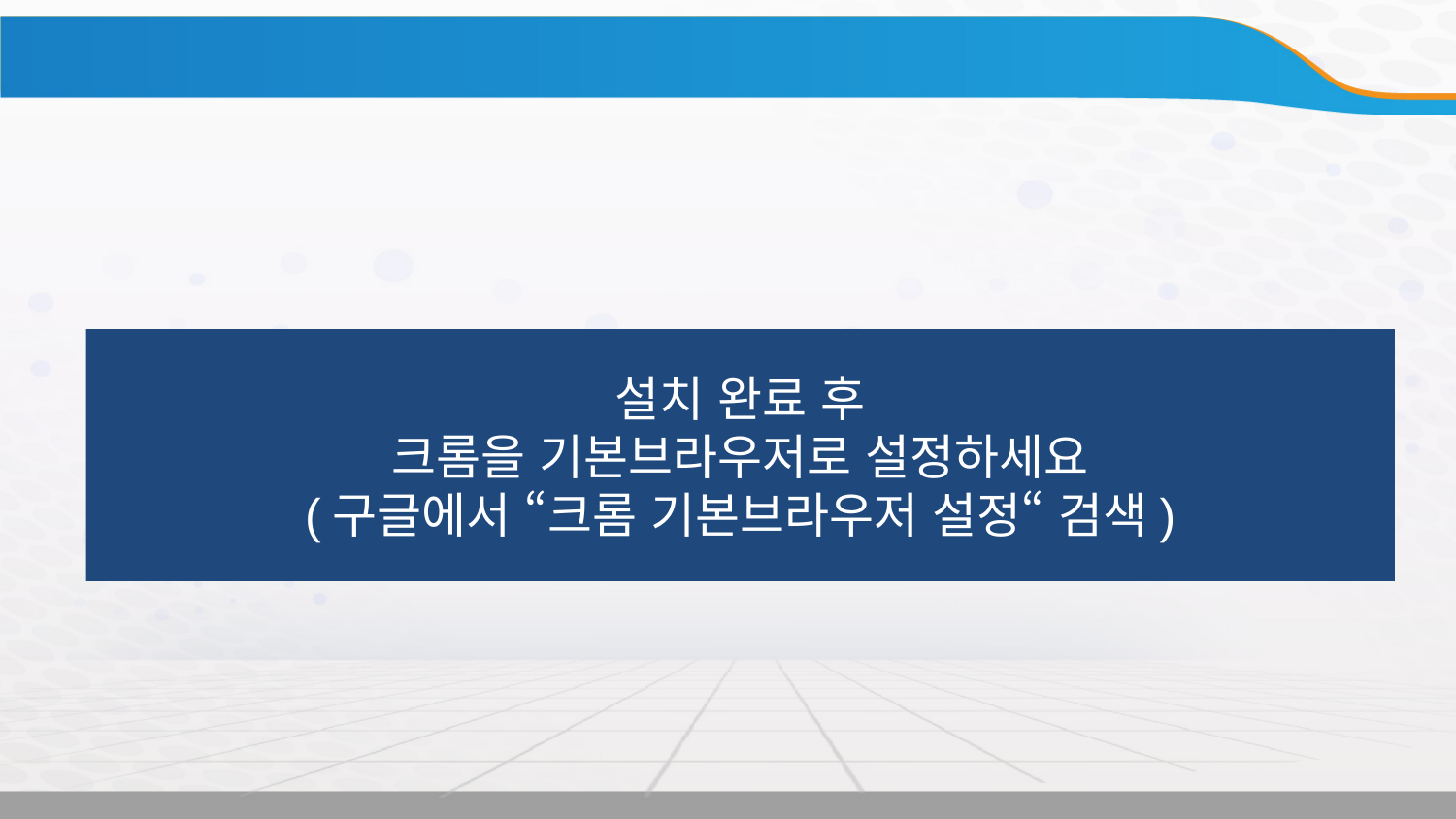

실습
설치 완료 후
크롬을 기본브라우저로 설정하세요
(구글에서 “크롬 기본브라우저 설정“ 검색)